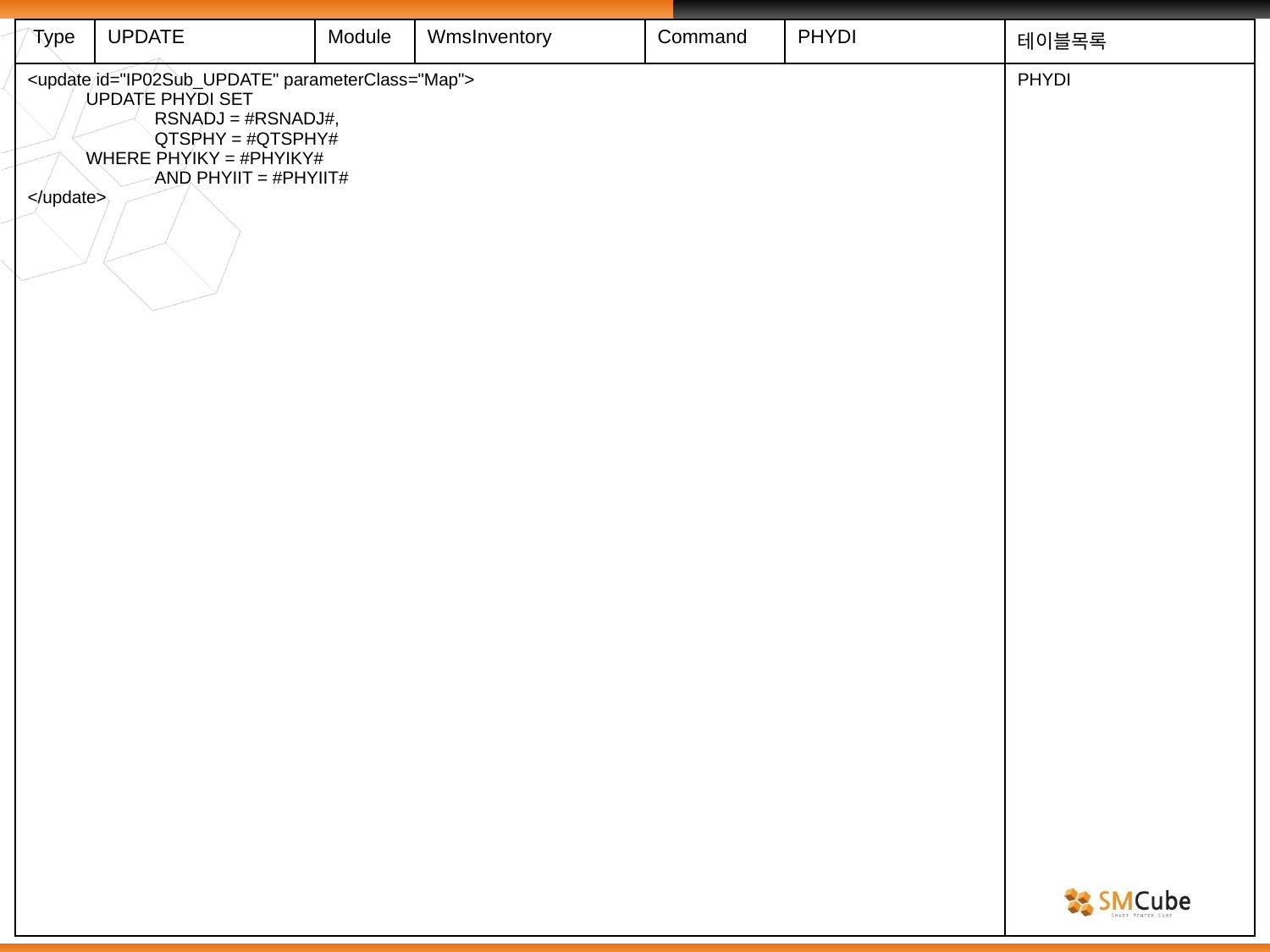

| Type | UPDATE | Module | WmsInventory | Command | PHYDI | 테이블목록 |
| --- | --- | --- | --- | --- | --- | --- |
| <update id="IP02Sub\_UPDATE" parameterClass="Map"> UPDATE PHYDI SET RSNADJ = #RSNADJ#, QTSPHY = #QTSPHY# WHERE PHYIKY = #PHYIKY# AND PHYIIT = #PHYIIT# </update> |  |  |  |  |  | PHYDI |